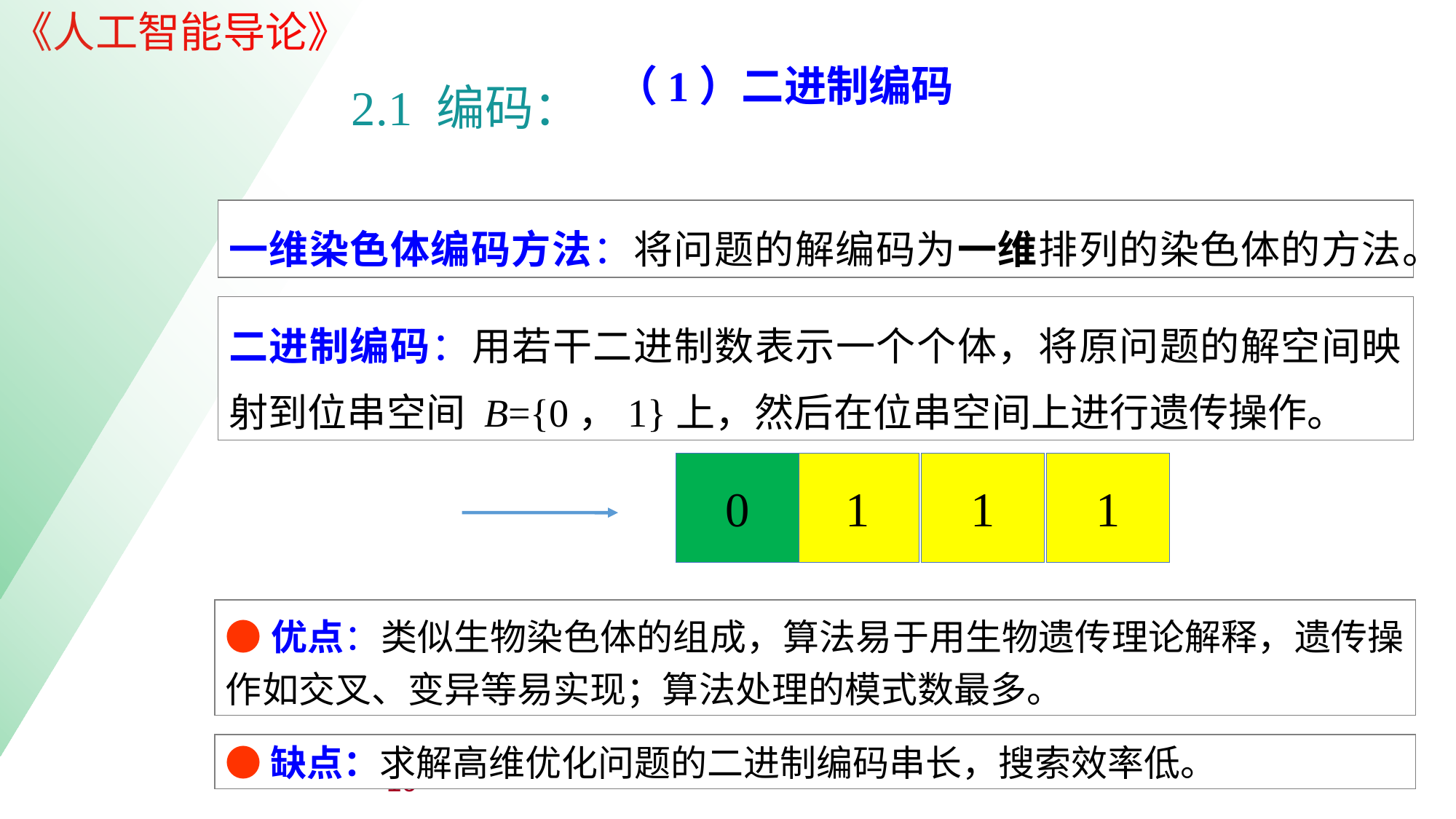

|  |
| --- |
|  |
| --- |

2.1 编码：
（1）二进制编码

一维染色体编码方法：将问题的解编码为一维排列的染色体的方法。
二进制编码：用若干二进制数表示一个个体，将原问题的解空间映射到位串空间 B={0，1}上，然后在位串空间上进行遗传操作。
0
1
1
1
●优点：类似生物染色体的组成，算法易于用生物遗传理论解释，遗传操作如交叉、变异等易实现；算法处理的模式数最多。
●缺点：求解高维优化问题的二进制编码串长，搜索效率低。
16